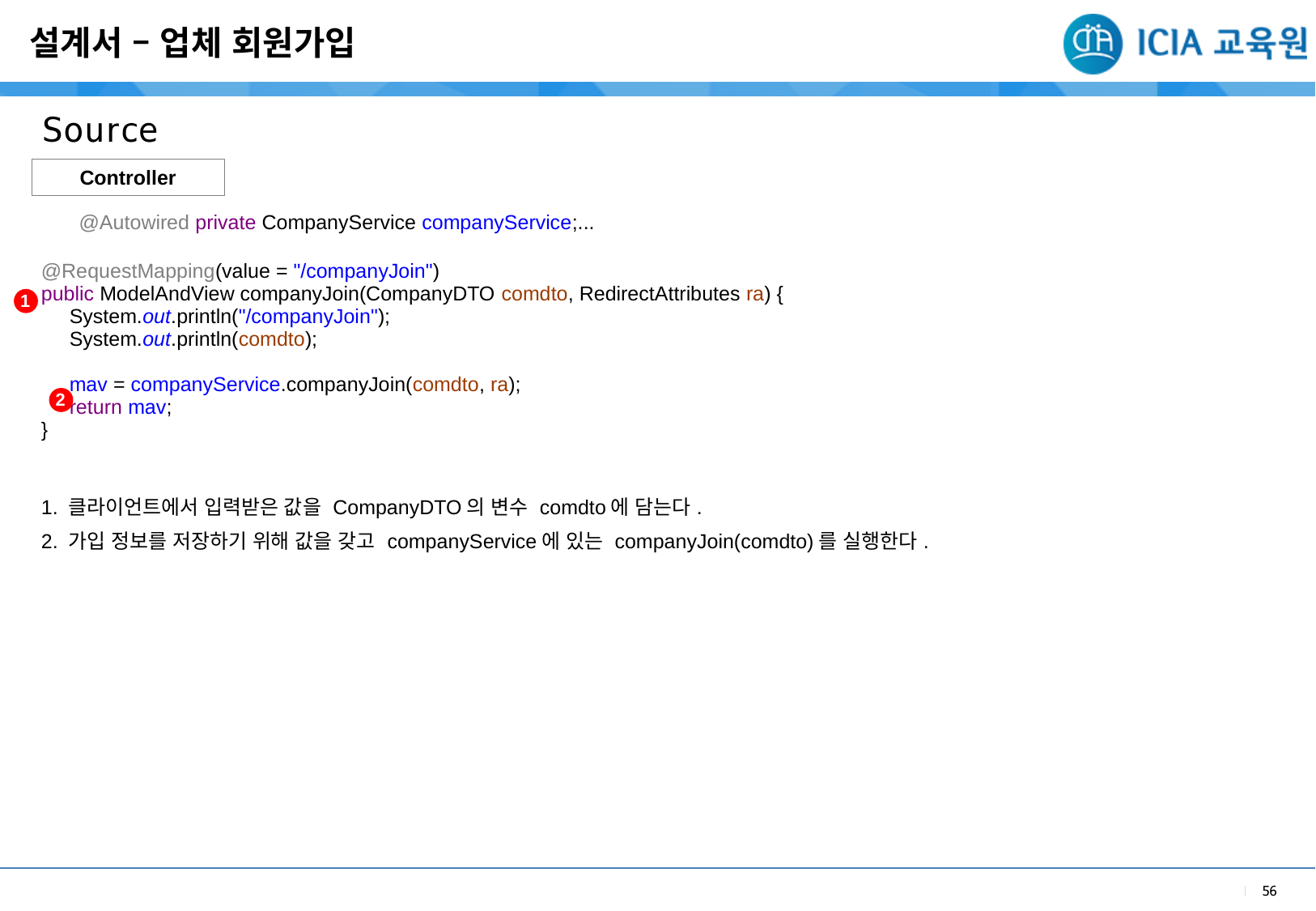

설계서 – 업체 회원가입
Source
Controller
| @Autowired private CompanyService companyService;... @RequestMapping(value = "/companyJoin") public ModelAndView companyJoin(CompanyDTO comdto, RedirectAttributes ra) { System.out.println("/companyJoin"); System.out.println(comdto); mav = companyService.companyJoin(comdto, ra); return mav; } |
| --- |
| 1. 클라이언트에서 입력받은 값을 CompanyDTO의 변수 comdto에 담는다. 2. 가입 정보를 저장하기 위해 값을 갖고 companyService에 있는 companyJoin(comdto)를 실행한다. |
1

2